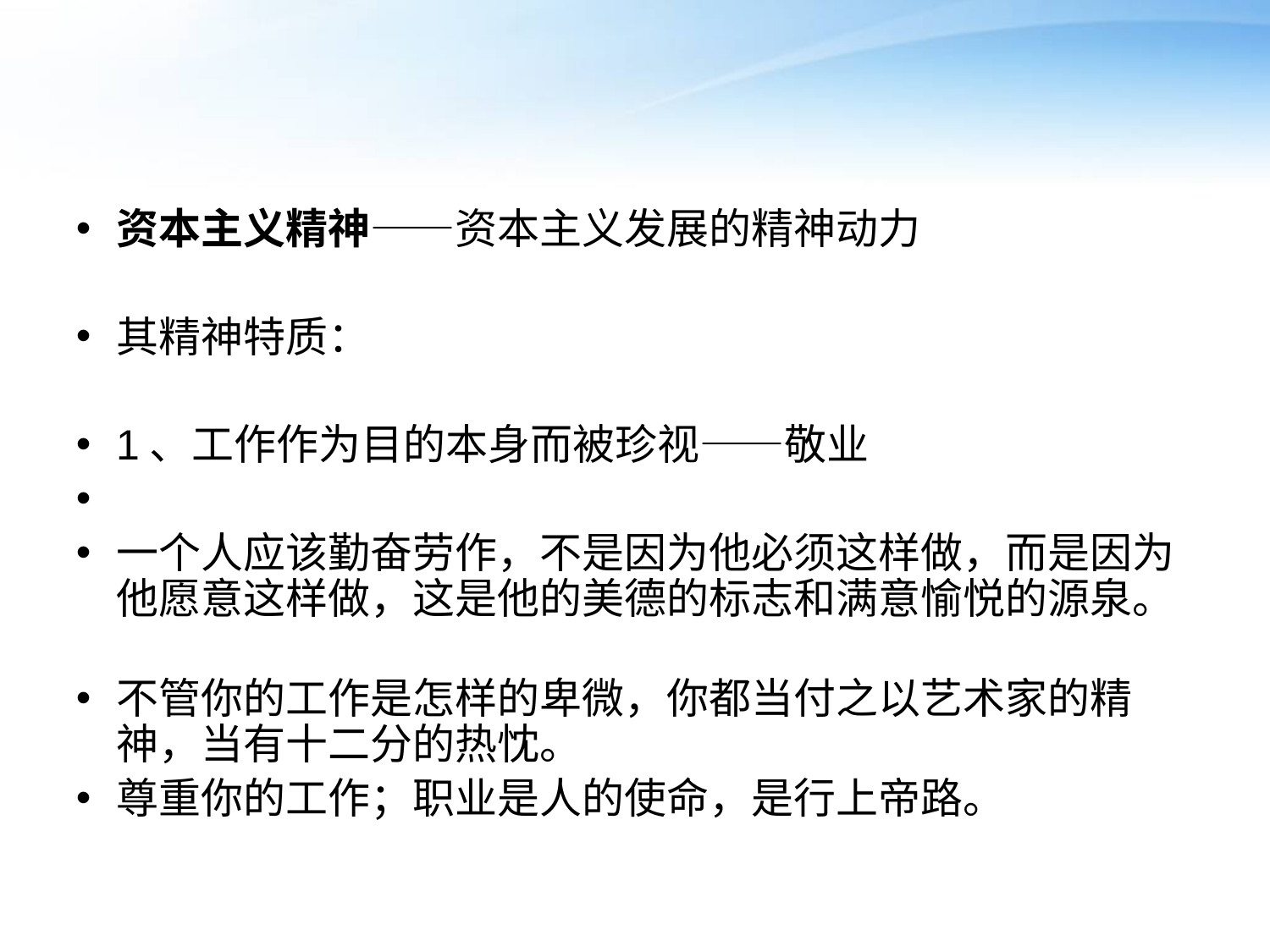

#
资本主义精神——资本主义发展的精神动力

其精神特质：

1、工作作为目的本身而被珍视——敬业

一个人应该勤奋劳作，不是因为他必须这样做，而是因为他愿意这样做，这是他的美德的标志和满意愉悦的源泉。
不管你的工作是怎样的卑微，你都当付之以艺术家的精神，当有十二分的热忱。
尊重你的工作；职业是人的使命，是行上帝路。